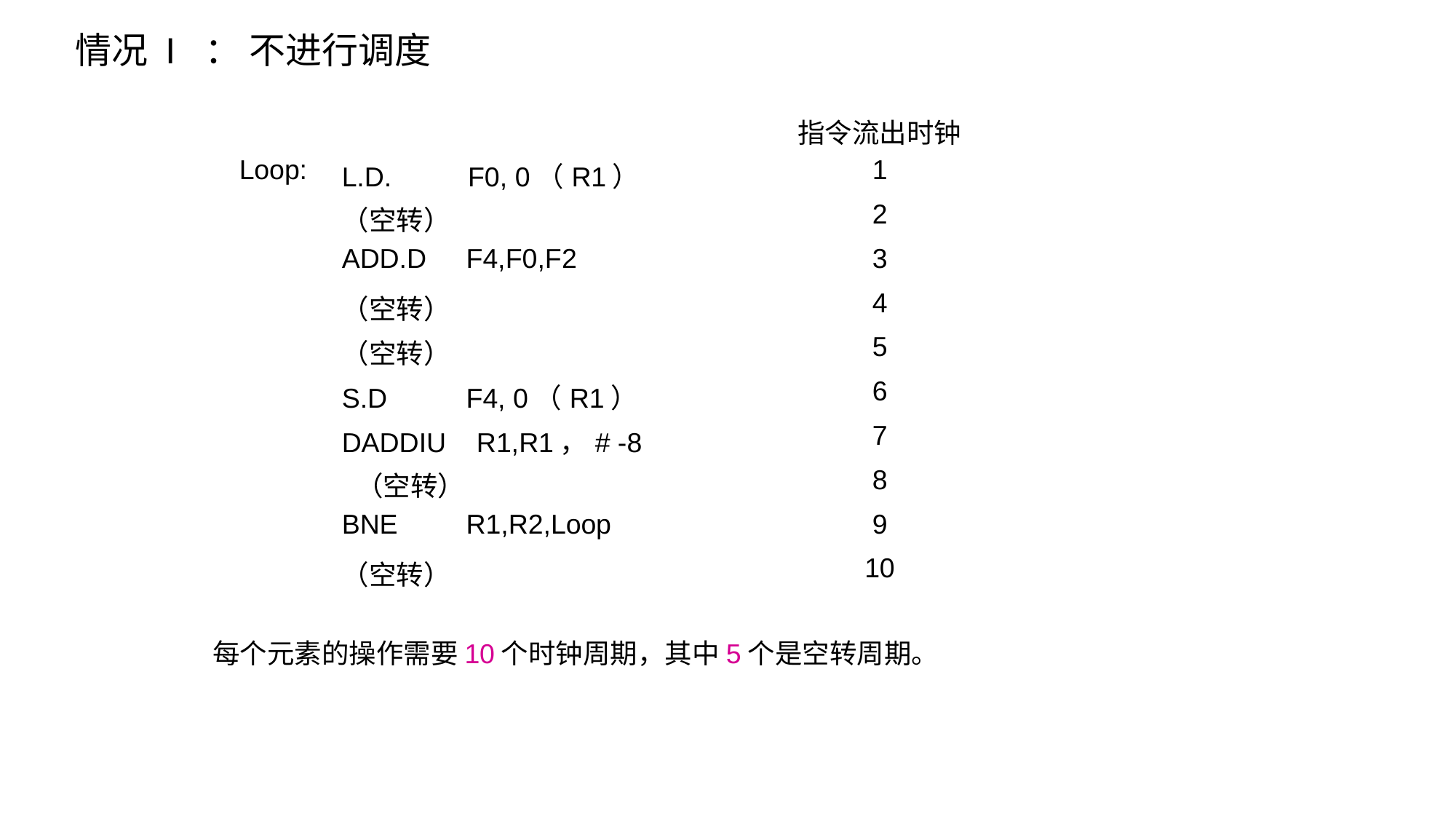

情况 I  ： 不进行调度
|  |  | 指令流出时钟 |
| --- | --- | --- |
| Loop: | L.D. F0, 0（R1） | 1 |
|  | （空转） | 2 |
|  | ADD.D F4,F0,F2 | 3 |
|  | （空转） | 4 |
|  | （空转） | 5 |
|  | S.D F4, 0（R1） | 6 |
|  | DADDIU R1,R1，# -8 | 7 |
|  | （空转） | 8 |
|  | BNE R1,R2,Loop | 9 |
|  | （空转） | 10 |
每个元素的操作需要10个时钟周期，其中5个是空转周期。